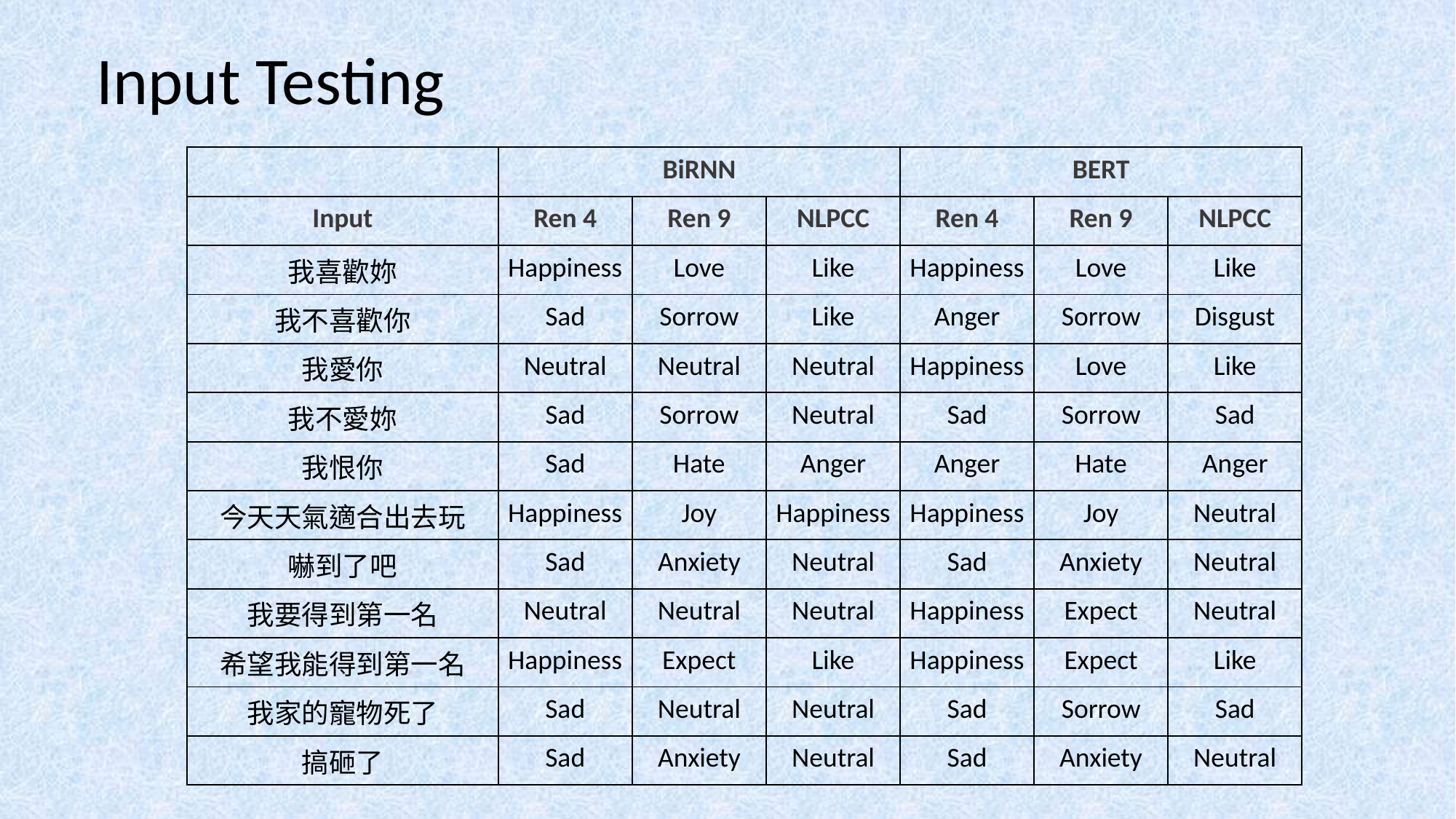

Input Testing
|  | BiRNN |  |  | BERT |  |  |
| --- | --- | --- | --- | --- | --- | --- |
| Input | Ren 4 | Ren 9 | NLPCC | Ren 4 | Ren 9 | NLPCC |
| 我喜歡妳 | Happiness | Love | Like | Happiness | Love | Like |
| 我不喜歡你 | Sad | Sorrow | Like | Anger | Sorrow | Disgust |
| 我愛你 | Neutral | Neutral | Neutral | Happiness | Love | Like |
| 我不愛妳 | Sad | Sorrow | Neutral | Sad | Sorrow | Sad |
| 我恨你 | Sad | Hate | Anger | Anger | Hate | Anger |
| 今天天氣適合出去玩 | Happiness | Joy | Happiness | Happiness | Joy | Neutral |
| 嚇到了吧 | Sad | Anxiety | Neutral | Sad | Anxiety | Neutral |
| 我要得到第一名 | Neutral | Neutral | Neutral | Happiness | Expect | Neutral |
| 希望我能得到第一名 | Happiness | Expect | Like | Happiness | Expect | Like |
| 我家的寵物死了 | Sad | Neutral | Neutral | Sad | Sorrow | Sad |
| 搞砸了 | Sad | Anxiety | Neutral | Sad | Anxiety | Neutral |